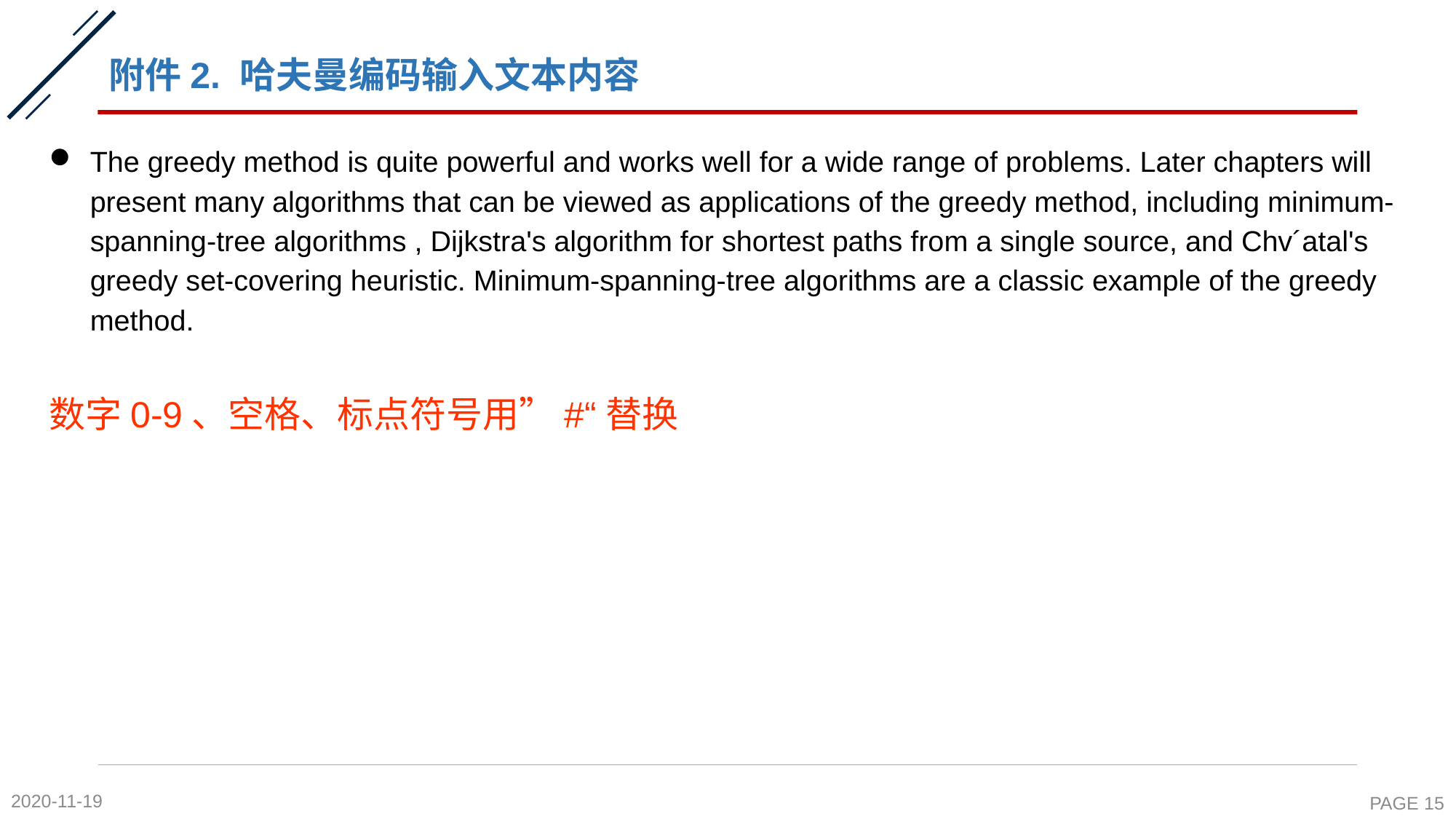

# 附件2. 哈夫曼编码输入文本内容
The greedy method is quite powerful and works well for a wide range of problems. Later chapters will present many algorithms that can be viewed as applications of the greedy method, including minimum-spanning-tree algorithms , Dijkstra's algorithm for shortest paths from a single source, and Chv´atal's greedy set-covering heuristic. Minimum-spanning-tree algorithms are a classic example of the greedy method.

数字0-9、空格、标点符号用”#“替换

2020-11-19
PAGE 15